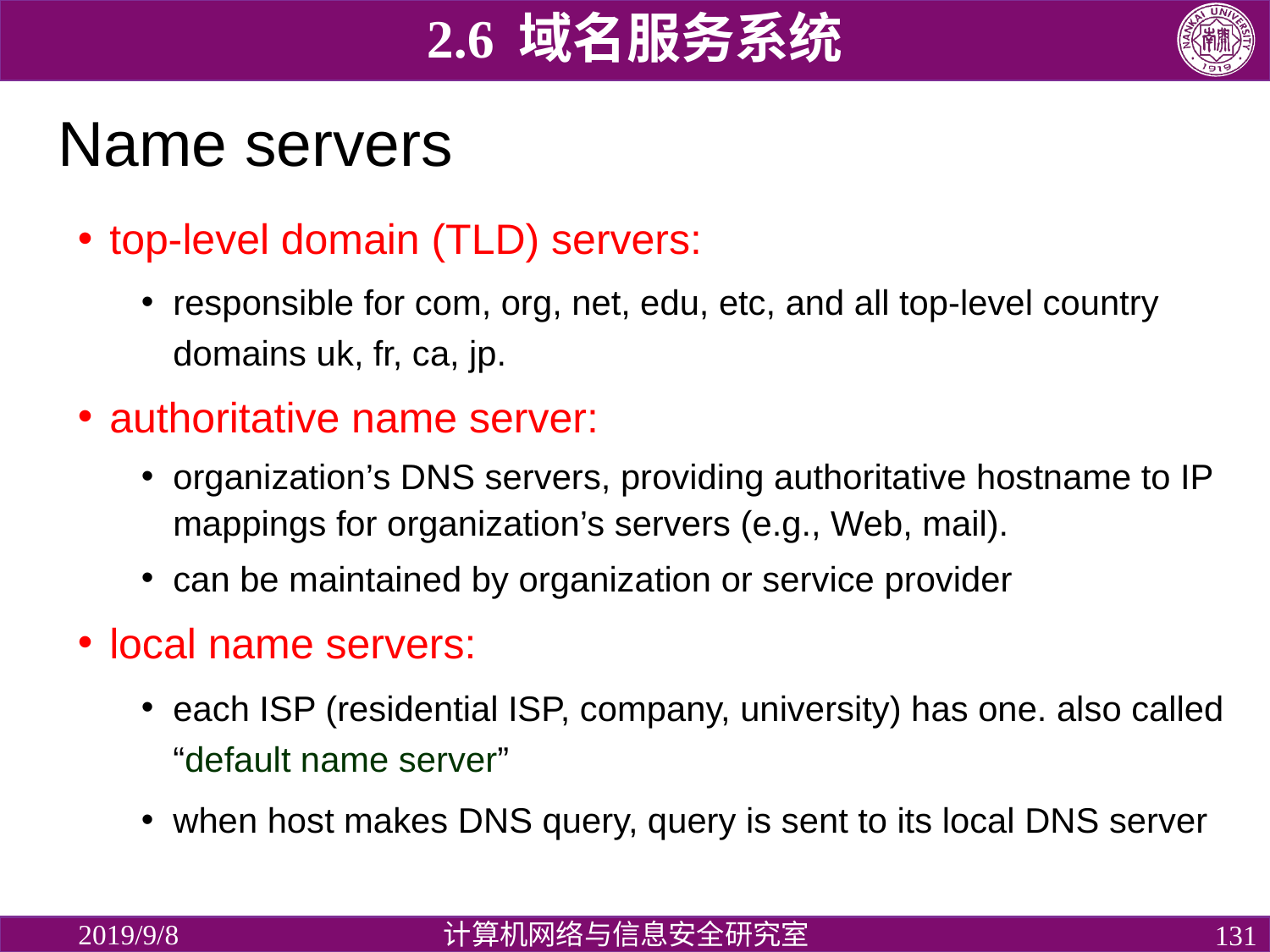

2.6 域名服务系统
# Name servers
top-level domain (TLD) servers:
responsible for com, org, net, edu, etc, and all top-level country domains uk, fr, ca, jp.
authoritative name server:
organization’s DNS servers, providing authoritative hostname to IP mappings for organization’s servers (e.g., Web, mail).
can be maintained by organization or service provider
local name servers:
each ISP (residential ISP, company, university) has one. also called “default name server”
when host makes DNS query, query is sent to its local DNS server